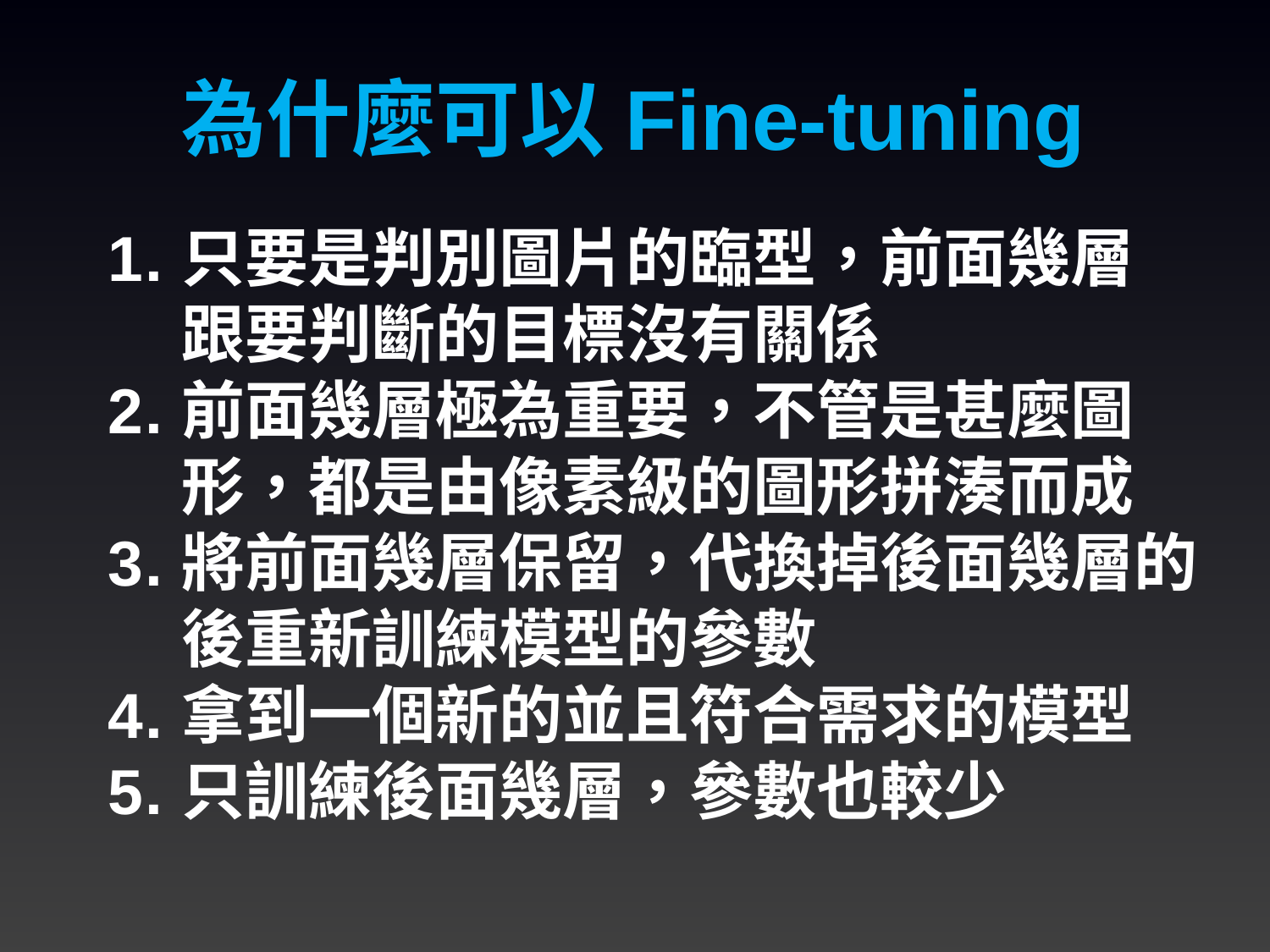

為什麼可以Fine-tuning
只要是判別圖片的臨型，前面幾層 跟要判斷的目標沒有關係
前面幾層極為重要，不管是甚麼圖形，都是由像素級的圖形拼湊而成
將前面幾層保留，代換掉後面幾層的 後重新訓練模型的參數
拿到一個新的並且符合需求的模型
只訓練後面幾層，參數也較少